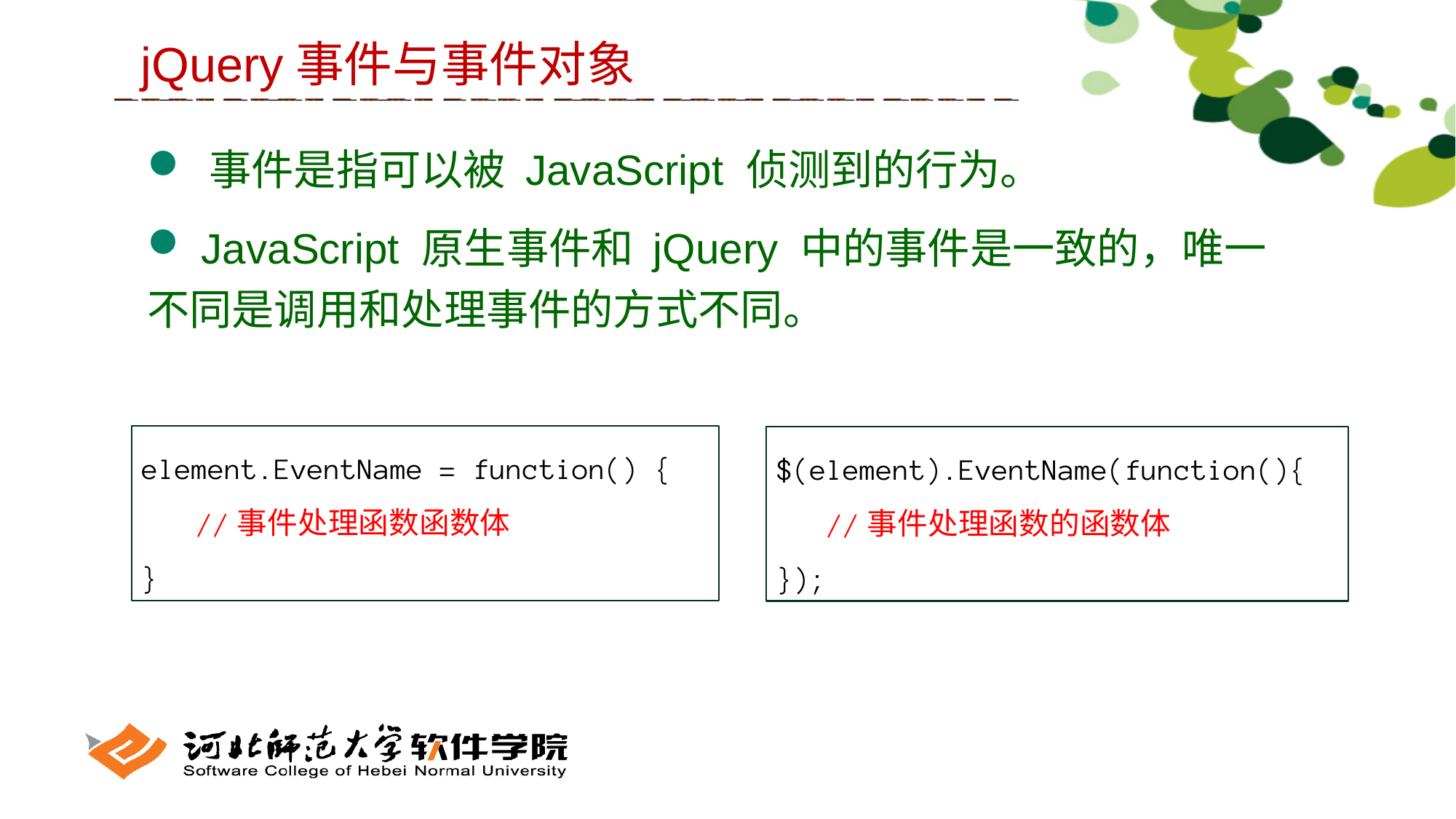

jQuery事件与事件对象
 事件是指可以被 JavaScript 侦测到的行为。
 JavaScript 原生事件和 jQuery 中的事件是一致的，唯一不同是调用和处理事件的方式不同。

element.EventName = function() {
//事件处理函数函数体
}
$(element).EventName(function(){
   //事件处理函数的函数体
});